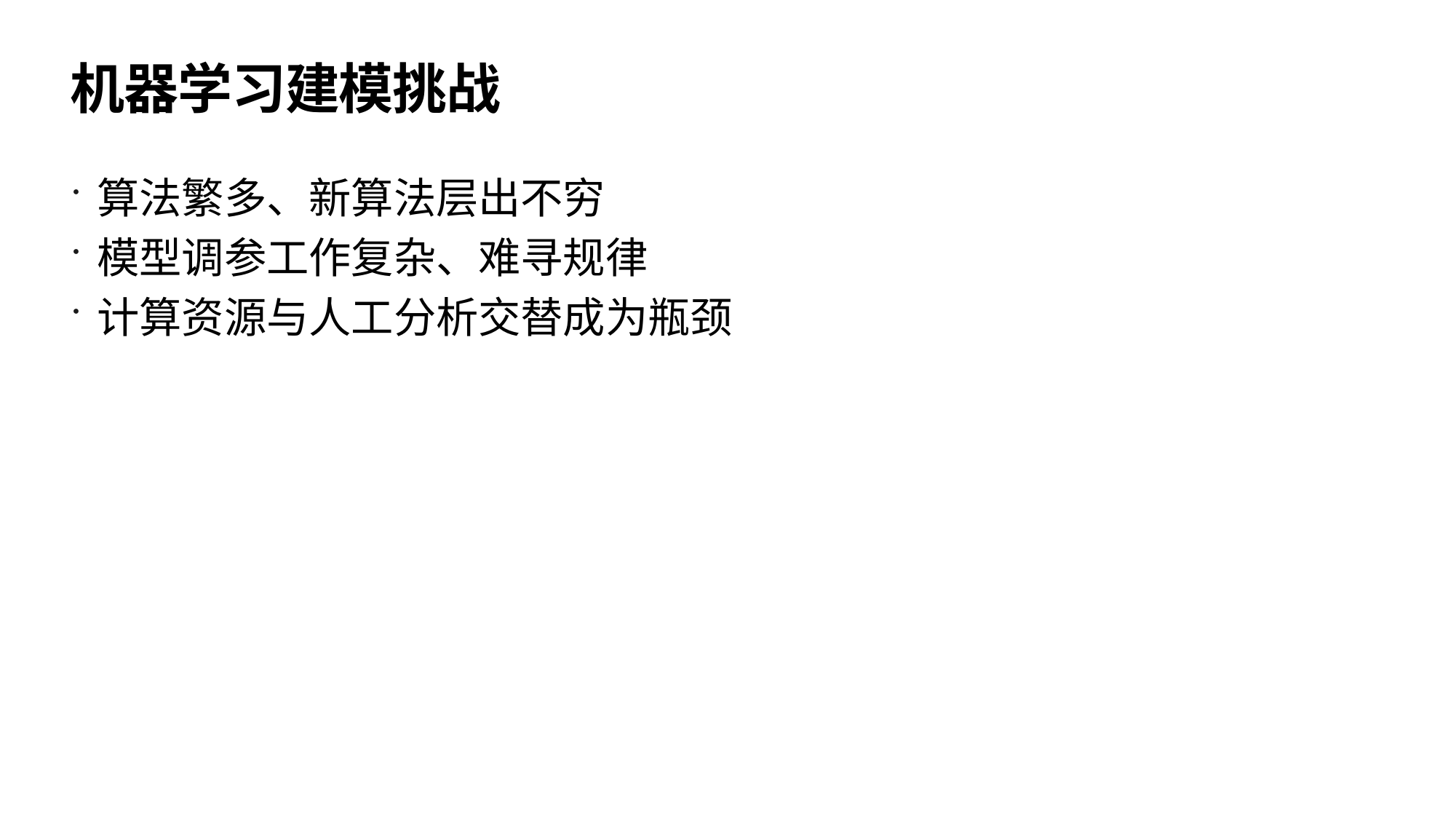

# 机器学习建模挑战
算法繁多、新算法层出不穷
模型调参工作复杂、难寻规律
计算资源与人工分析交替成为瓶颈